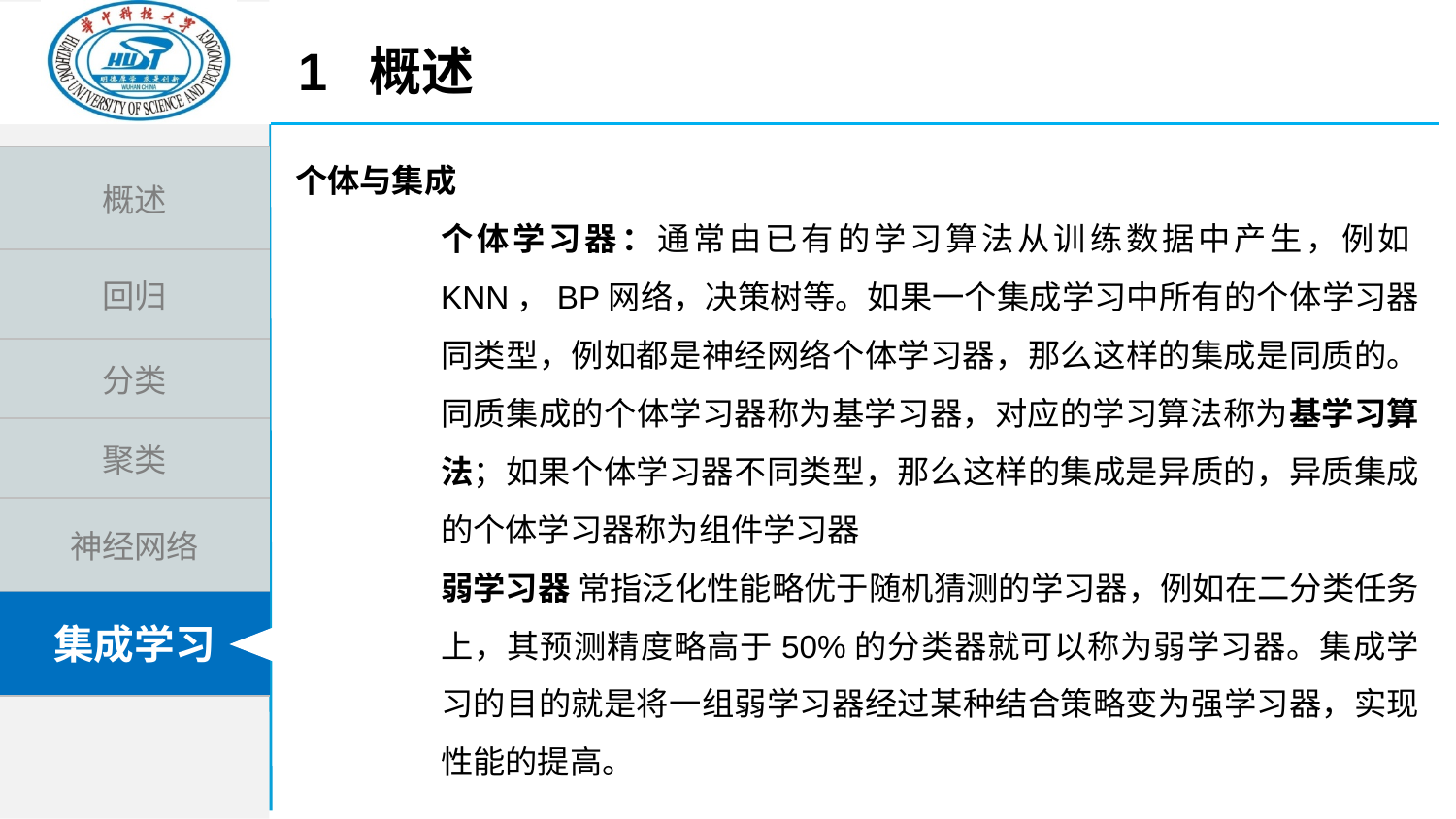

1  概述

个体与集成
个体学习器：通常由已有的学习算法从训练数据中产生，例如KNN，BP网络，决策树等。如果一个集成学习中所有的个体学习器同类型，例如都是神经网络个体学习器，那么这样的集成是同质的。同质集成的个体学习器称为基学习器，对应的学习算法称为基学习算法；如果个体学习器不同类型，那么这样的集成是异质的，异质集成的个体学习器称为组件学习器
弱学习器 常指泛化性能略优于随机猜测的学习器，例如在二分类任务上，其预测精度略高于50%的分类器就可以称为弱学习器。集成学习的目的就是将一组弱学习器经过某种结合策略变为强学习器，实现性能的提高。